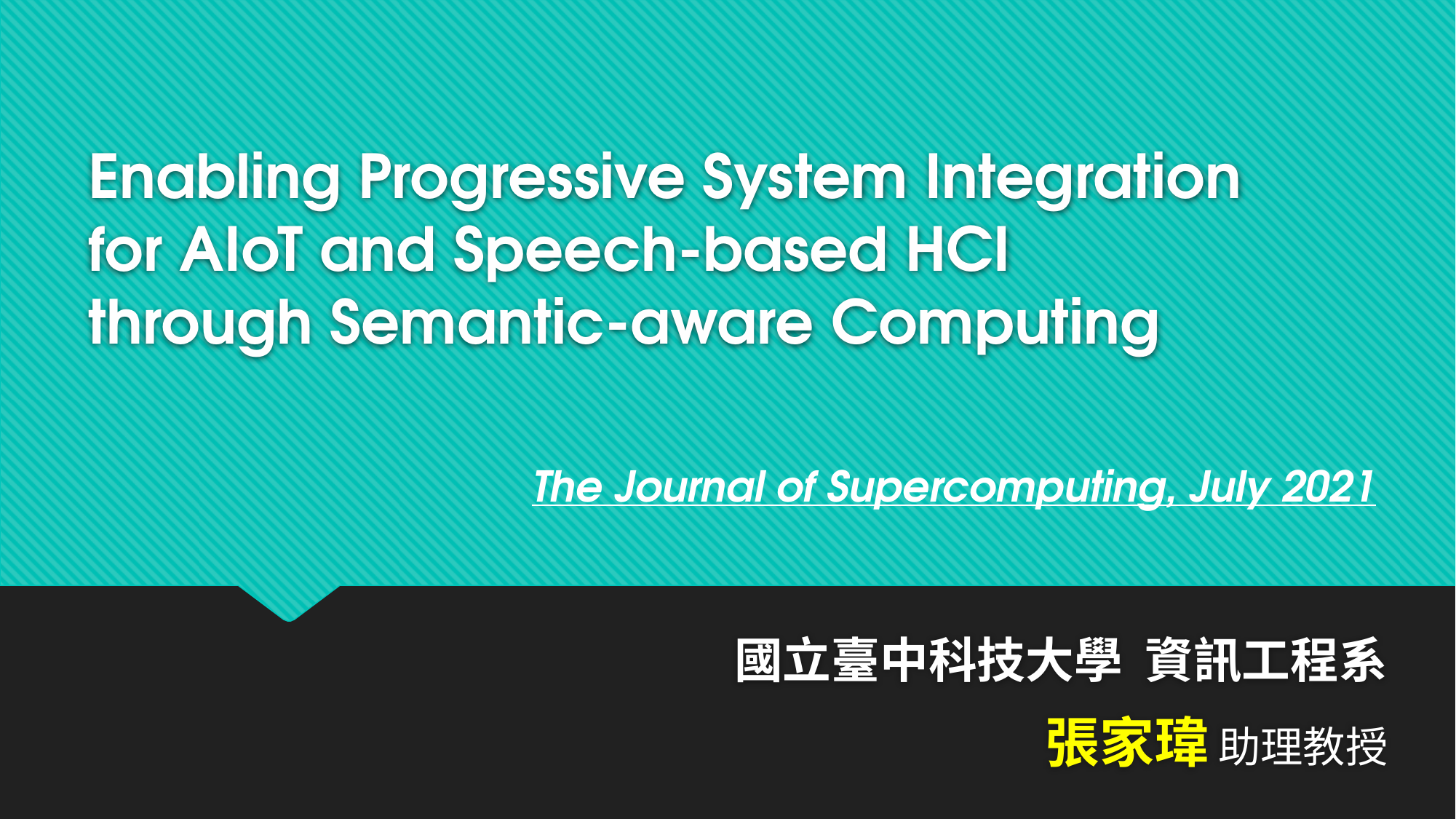

# Enabling Progressive System Integration for AIoT and Speech-based HCI through Semantic-aware Computing
The Journal of Supercomputing, July 2021
國立臺中科技大學  資訊工程系
張家瑋 助理教授